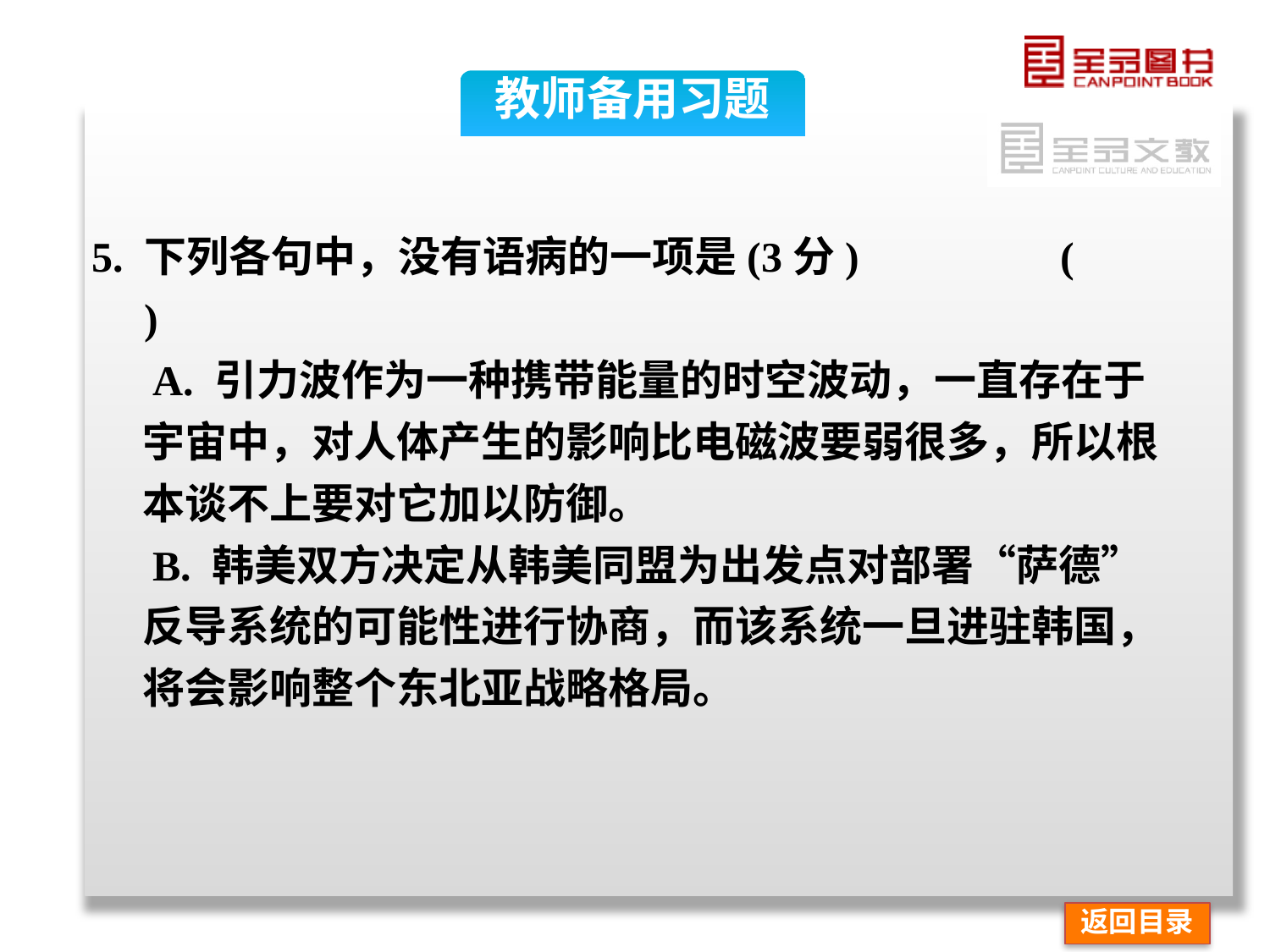

教师备用习题
5. 下列各句中，没有语病的一项是(3分)                   (　　)
 A. 引力波作为一种携带能量的时空波动，一直存在于宇宙中，对人体产生的影响比电磁波要弱很多，所以根本谈不上要对它加以防御。
 B. 韩美双方决定从韩美同盟为出发点对部署“萨德”反导系统的可能性进行协商，而该系统一旦进驻韩国，将会影响整个东北亚战略格局。
返回目录